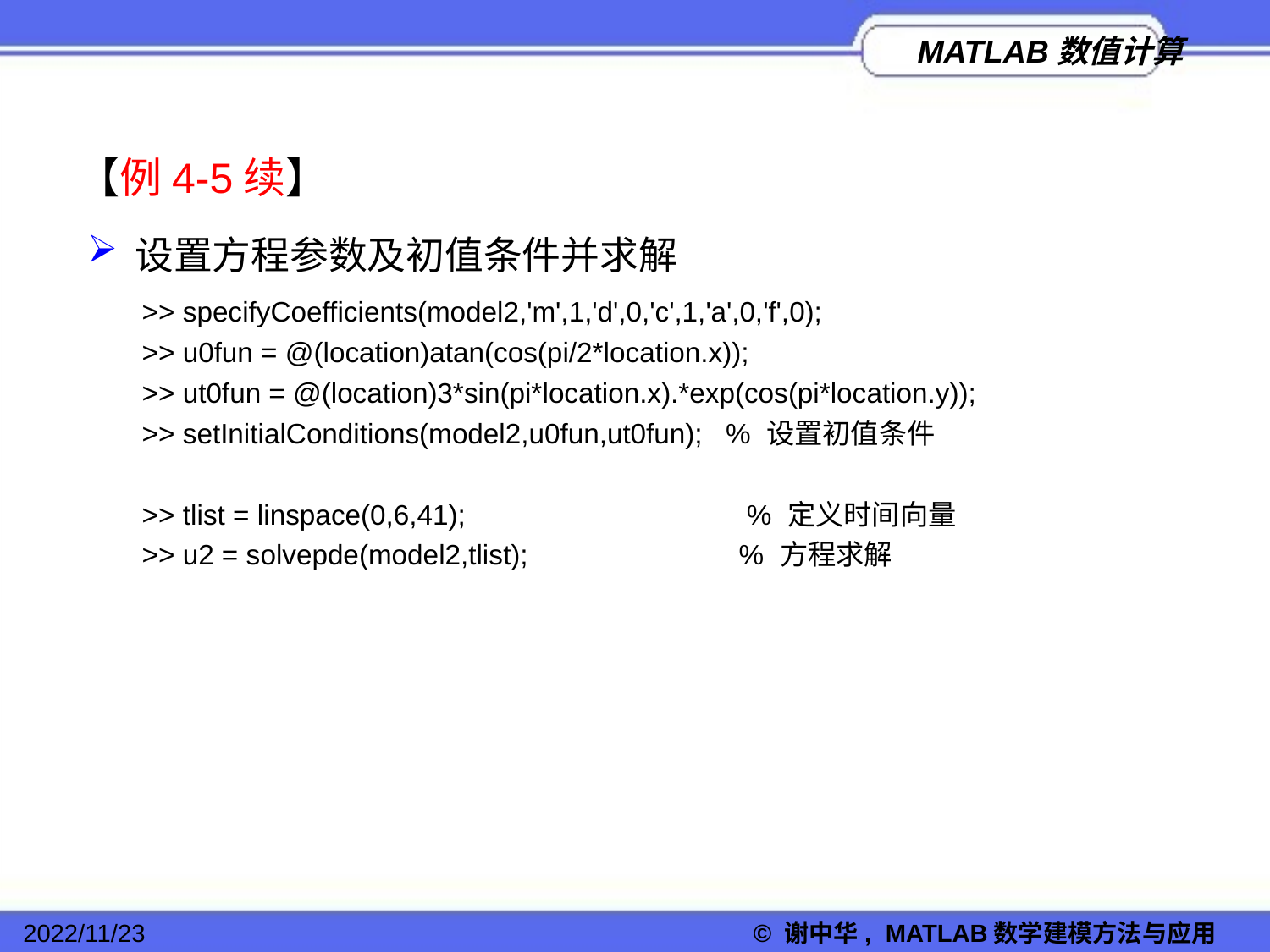

【例4-5续】
设置方程参数及初值条件并求解
>> specifyCoefficients(model2,'m',1,'d',0,'c',1,'a',0,'f',0);
>> u0fun = @(location)atan(cos(pi/2*location.x));
>> ut0fun = @(location)3*sin(pi*location.x).*exp(cos(pi*location.y));
>> setInitialConditions(model2,u0fun,ut0fun);   % 设置初值条件

>> tlist = linspace(0,6,41);                                    % 定义时间向量
>> u2 = solvepde(model2,tlist);                           % 方程求解

2022/11/23
© 谢中华,  MATLAB数学建模方法与应用